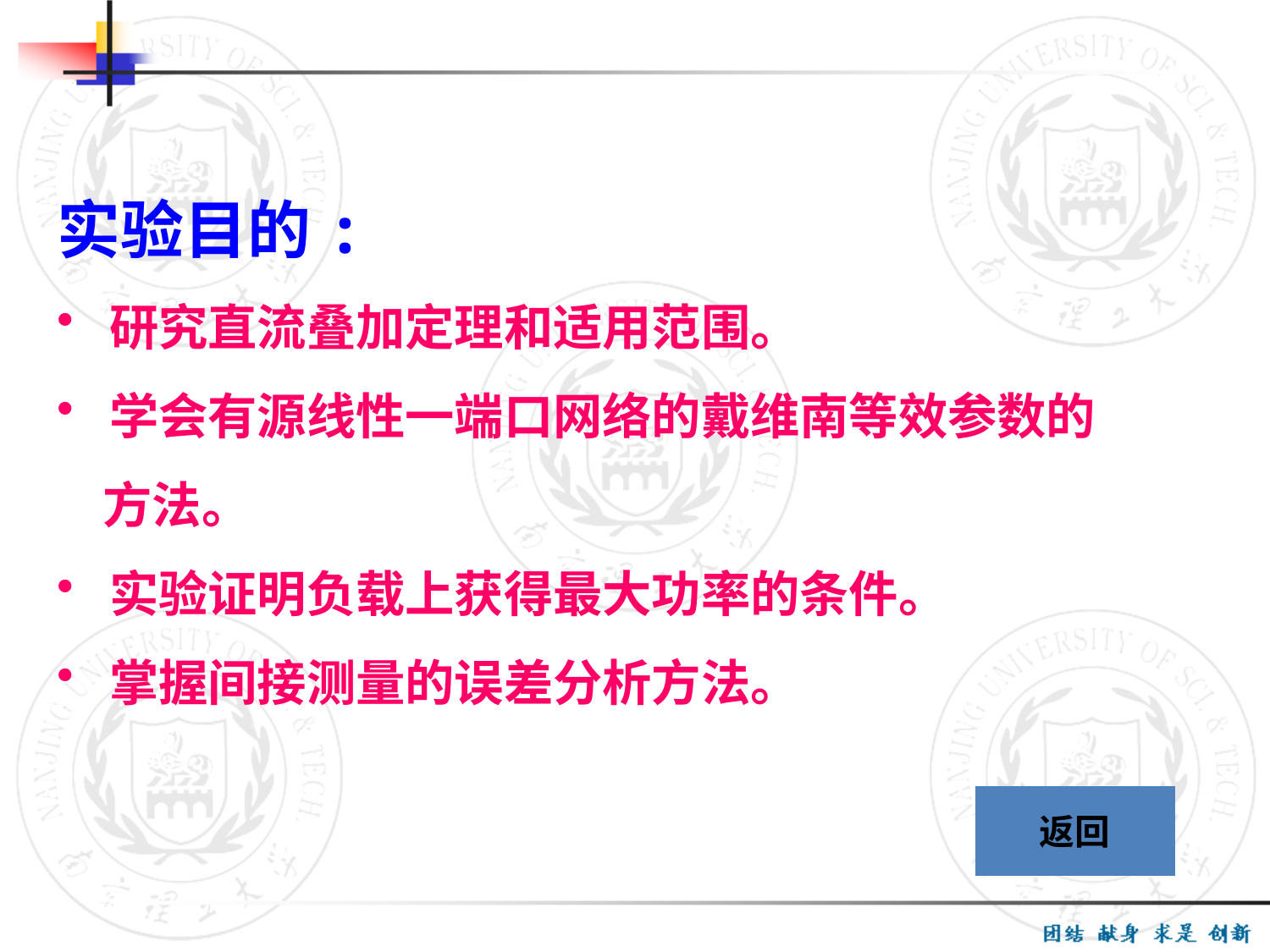

实验目的:
  研究直流叠加定理和适用范围。
  学会有源线性一端口网络的戴维南等效参数的
   方法。
  实验证明负载上获得最大功率的条件。
  掌握间接测量的误差分析方法。

返回